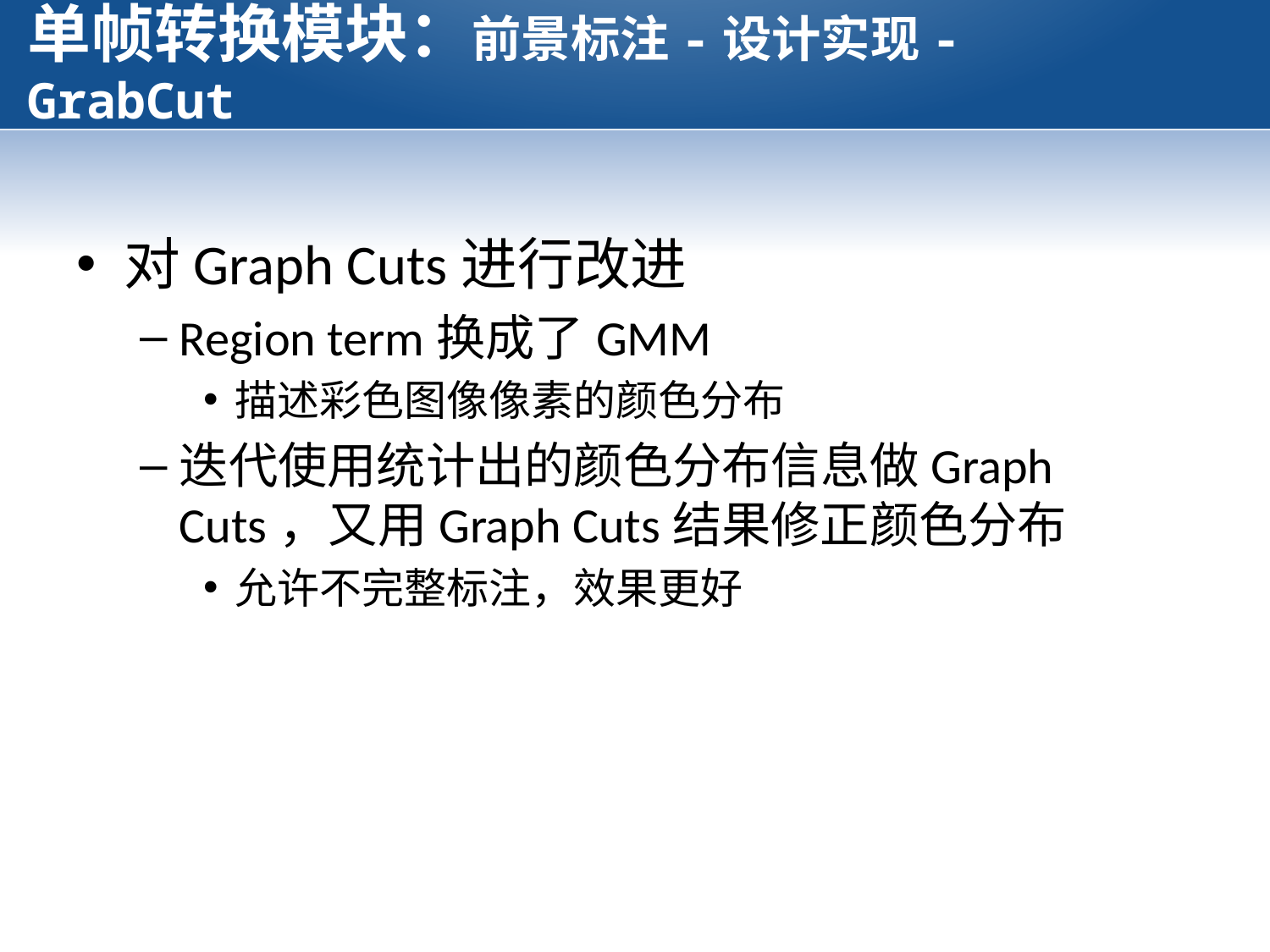

# 单帧转换模块：前景标注-设计实现-GrabCut
对Graph Cuts进行改进
Region term换成了GMM
描述彩色图像像素的颜色分布
迭代使用统计出的颜色分布信息做Graph Cuts，又用Graph Cuts结果修正颜色分布
允许不完整标注，效果更好